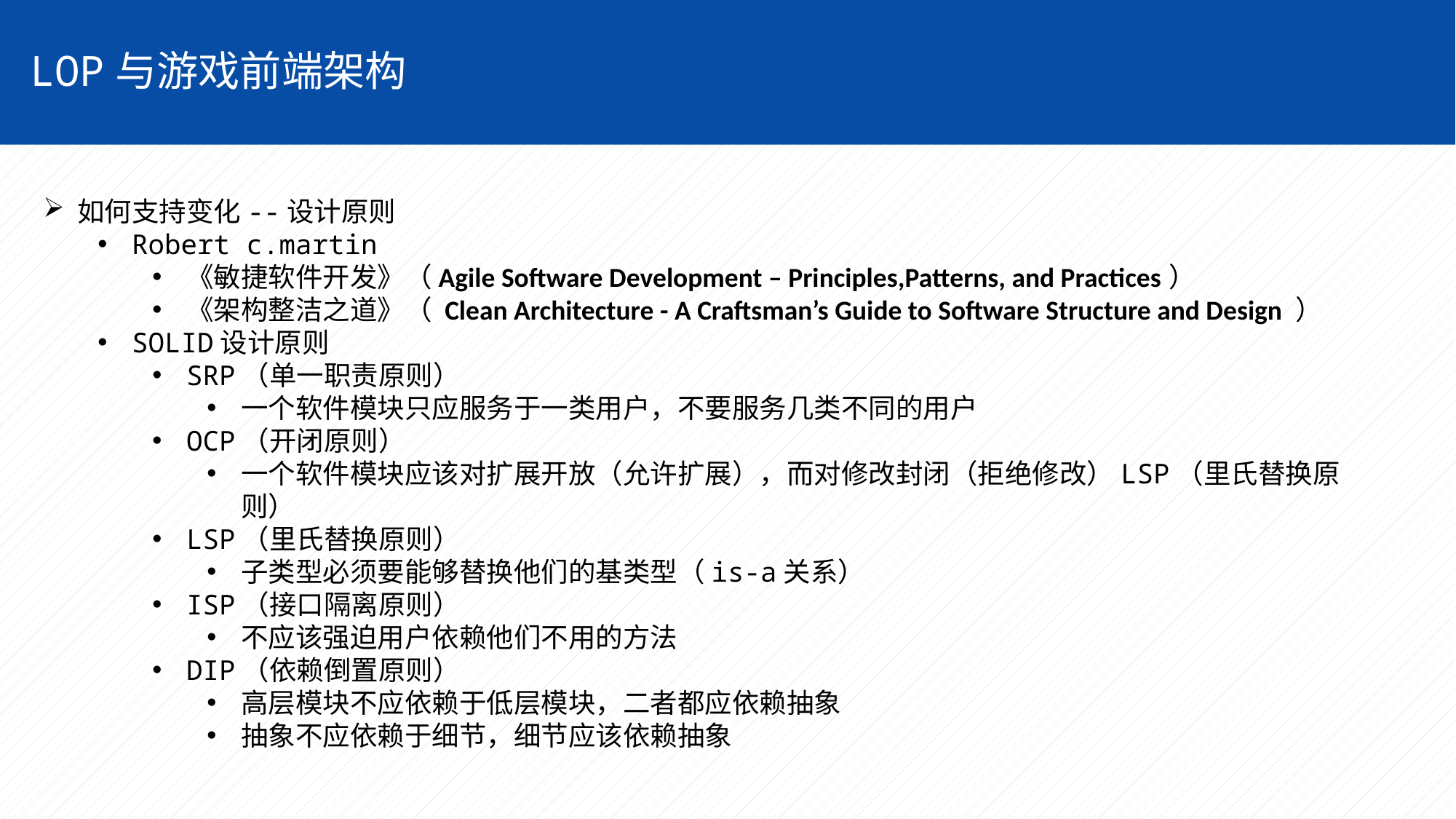

LOP与游戏前端架构
如何支持变化--设计原则
Robert c.martin
《敏捷软件开发》（Agile Software Development – Principles,Patterns, and Practices）
《架构整洁之道》（ Clean Architecture - A Craftsman’s Guide to Software Structure and Design ）
SOLID设计原则
SRP（单一职责原则）
一个软件模块只应服务于一类用户，不要服务几类不同的用户
OCP（开闭原则）
一个软件模块应该对扩展开放（允许扩展），而对修改封闭（拒绝修改）LSP（里氏替换原则）
LSP（里氏替换原则）
子类型必须要能够替换他们的基类型（is-a关系）
ISP（接口隔离原则）
不应该强迫用户依赖他们不用的方法
DIP（依赖倒置原则）
高层模块不应依赖于低层模块，二者都应依赖抽象
抽象不应依赖于细节，细节应该依赖抽象